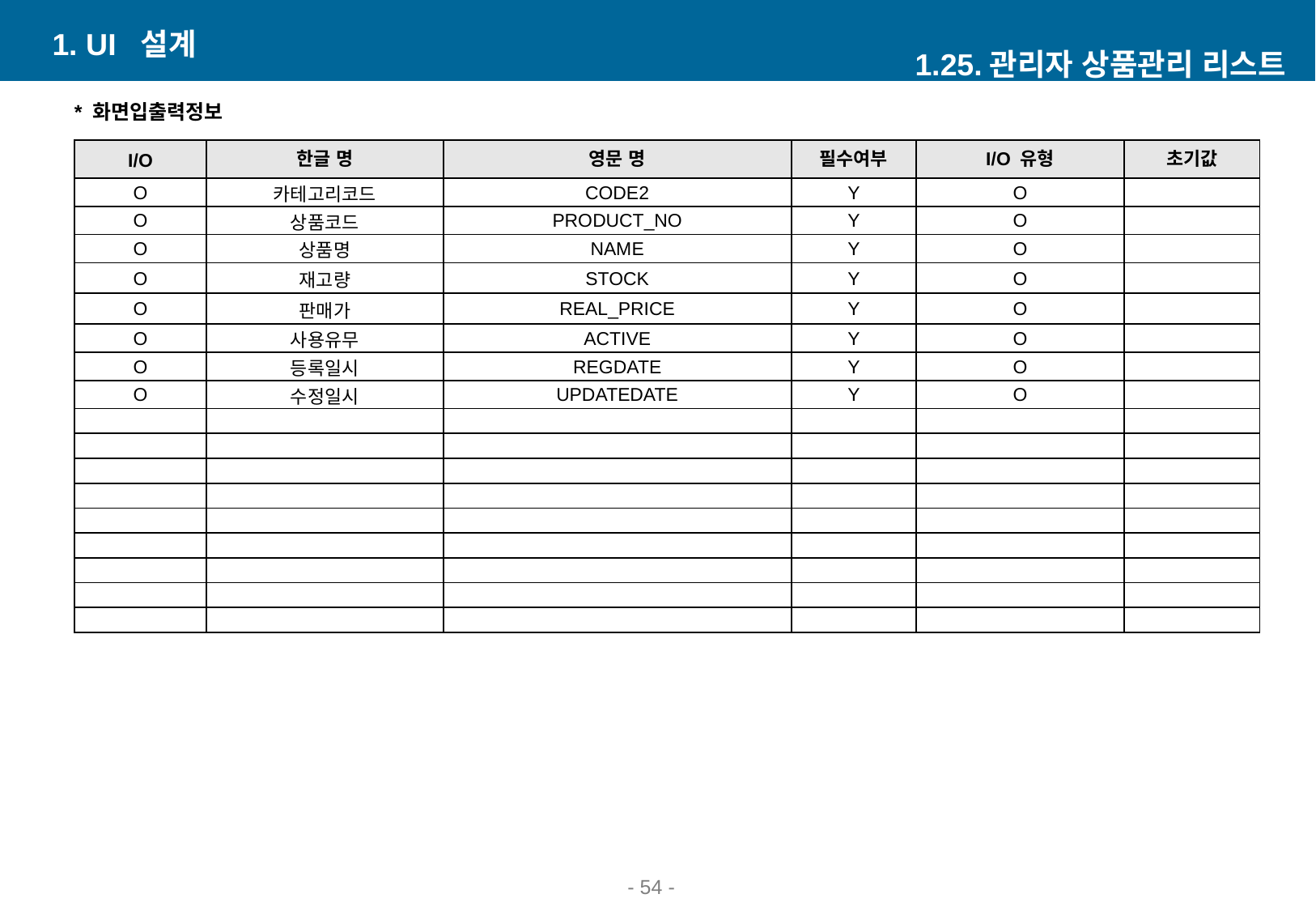

1. UI  설계
1.25.관리자 상품관리 리스트
* 화면입출력정보
| I/O | 한글 명 | 영문 명 | 필수여부 | I/O 유형 | 초기값 |
| --- | --- | --- | --- | --- | --- |
| O | 카테고리코드 | CODE2 | Y | O |  |
| O | 상품코드 | PRODUCT\_NO | Y | O |  |
| O | 상품명 | NAME | Y | O |  |
| O | 재고량 | STOCK | Y | O |  |
| O | 판매가 | REAL\_PRICE | Y | O |  |
| O | 사용유무 | ACTIVE | Y | O |  |
| O | 등록일시 | REGDATE | Y | O |  |
| O | 수정일시 | UPDATEDATE | Y | O |  |
|  |  |  |  |  |  |
|  |  |  |  |  |  |
|  |  |  |  |  |  |
|  |  |  |  |  |  |
|  |  |  |  |  |  |
|  |  |  |  |  |  |
|  |  |  |  |  |  |
|  |  |  |  |  |  |
|  |  |  |  |  |  |
- 54 -